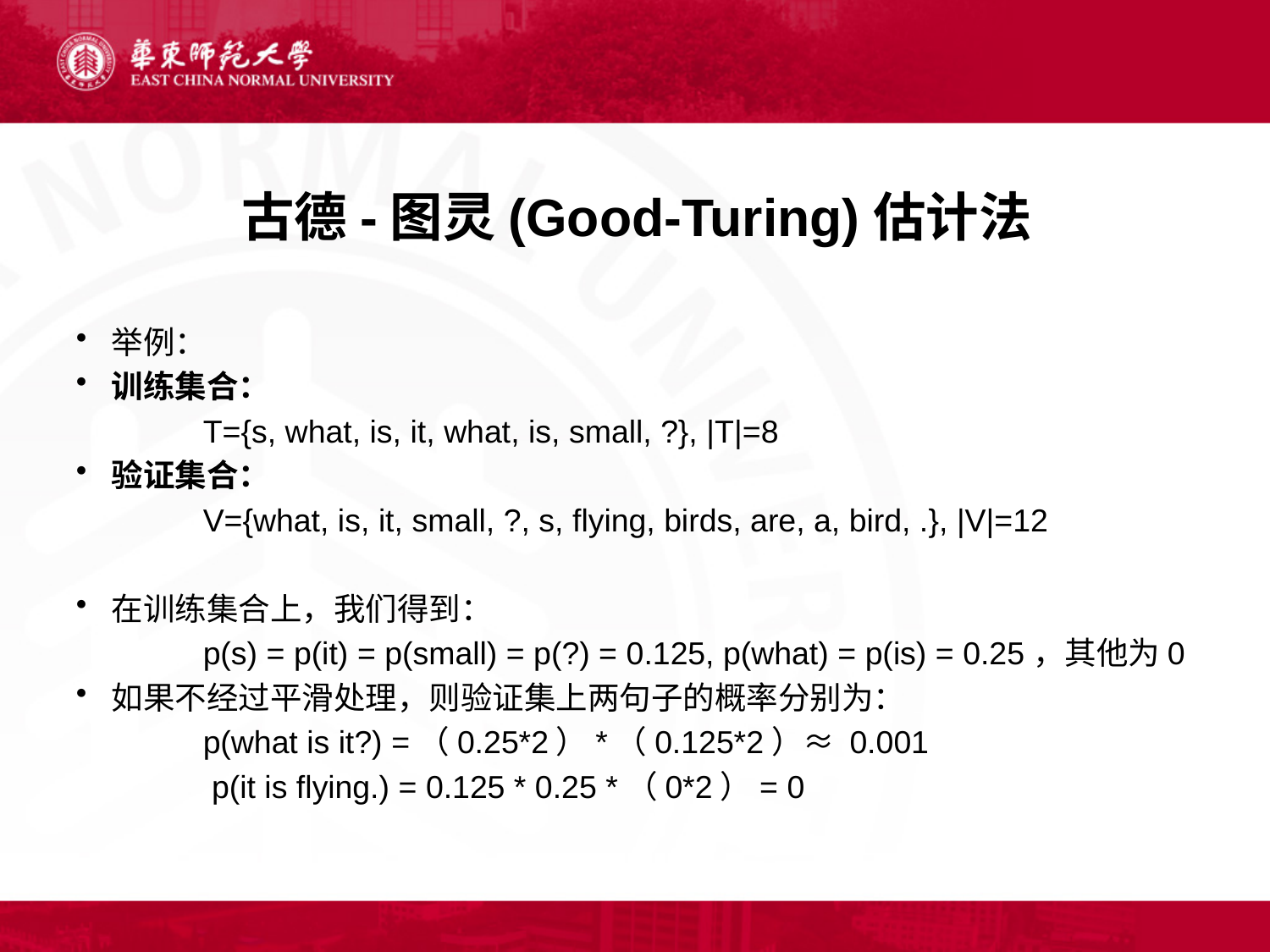

# 古德-图灵(Good-Turing)估计法
举例：
训练集合：
	T={s, what, is, it, what, is, small, ?}, |T|=8
验证集合：
	V={what, is, it, small, ?, s, flying, birds, are, a, bird, .}, |V|=12

在训练集合上，我们得到：
	p(s) = p(it) = p(small) = p(?) = 0.125, p(what) = p(is) = 0.25，其他为0
如果不经过平滑处理，则验证集上两句子的概率分别为：
	p(what is it?) =（0.25*2）*（0.125*2）≈ 0.001
	 p(it is flying.) = 0.125 * 0.25 *（0*2）= 0